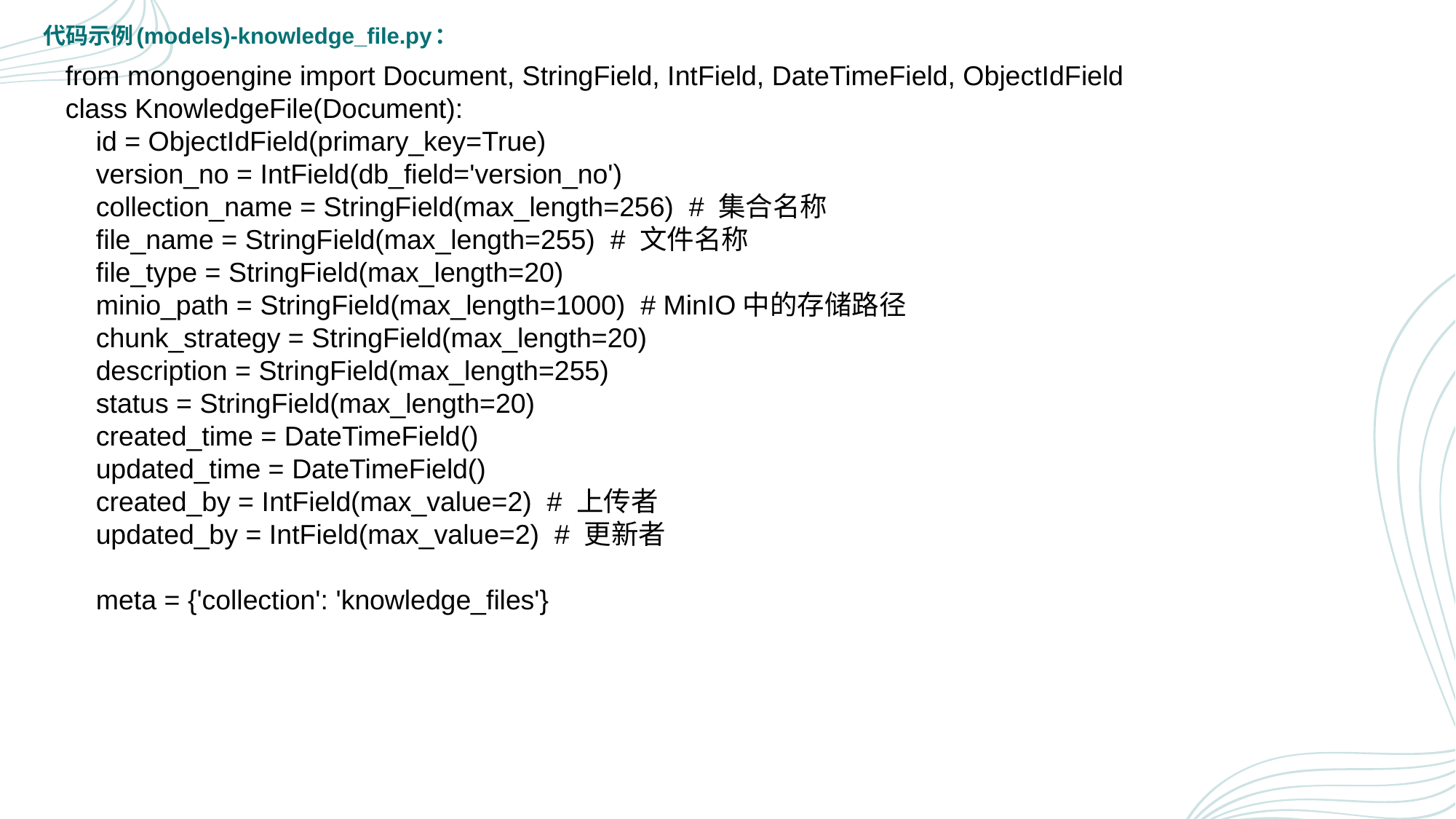

代码示例(models)-knowledge_file.py：
from mongoengine import Document, StringField, IntField, DateTimeField, ObjectIdField
class KnowledgeFile(Document):
    id = ObjectIdField(primary_key=True)
    version_no = IntField(db_field='version_no')
    collection_name = StringField(max_length=256)  # 集合名称
    file_name = StringField(max_length=255)  # 文件名称
    file_type = StringField(max_length=20)
    minio_path = StringField(max_length=1000)  # MinIO中的存储路径
    chunk_strategy = StringField(max_length=20)
    description = StringField(max_length=255)
    status = StringField(max_length=20)
    created_time = DateTimeField()
    updated_time = DateTimeField()
    created_by = IntField(max_value=2)  # 上传者
    updated_by = IntField(max_value=2)  # 更新者

    meta = {'collection': 'knowledge_files'}